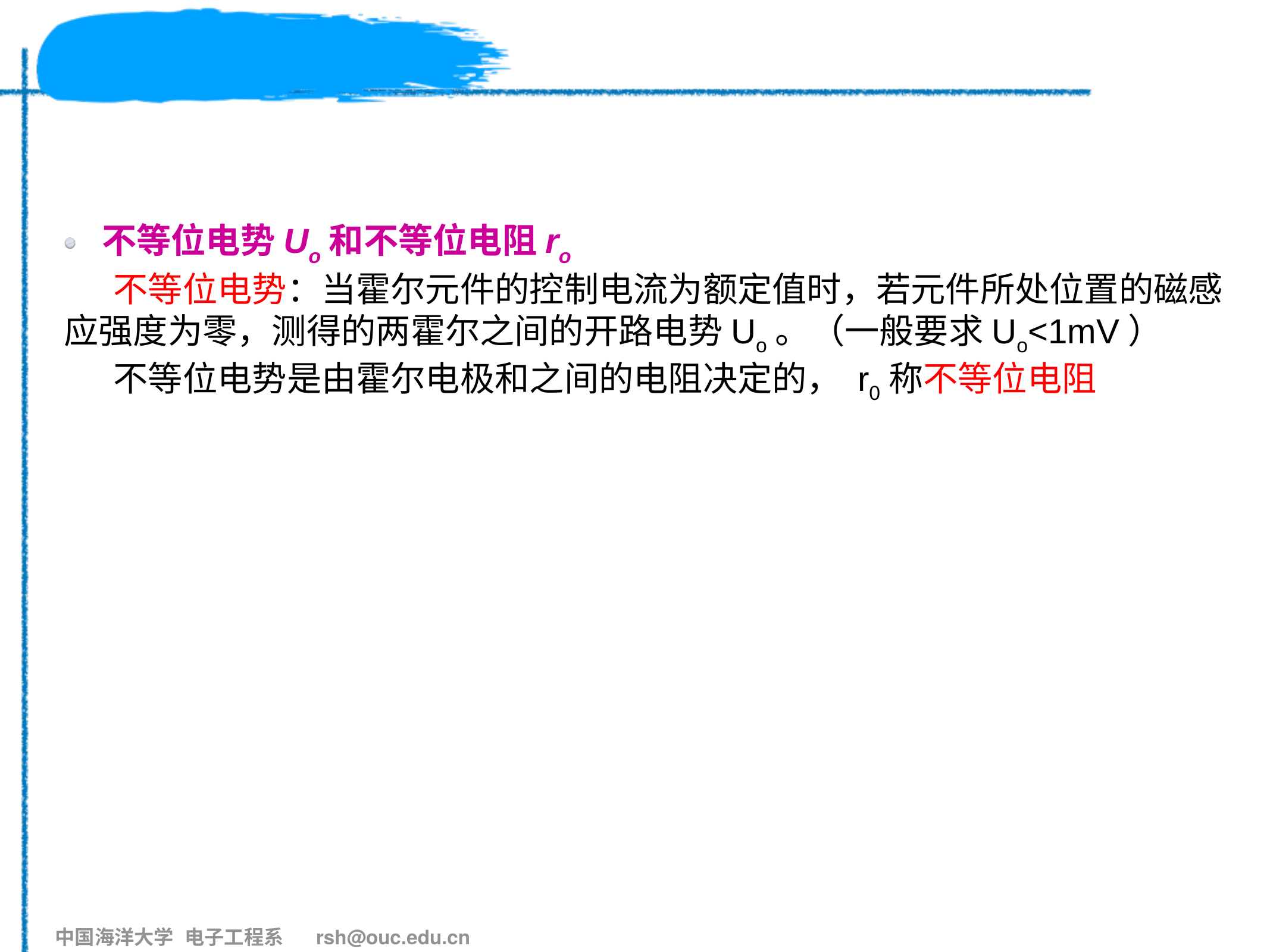

#
不等位电势Uo和不等位电阻ro
不等位电势：当霍尔元件的控制电流为额定值时，若元件所处位置的磁感应强度为零，测得的两霍尔之间的开路电势Uo。（一般要求Uo<1mV）
不等位电势是由霍尔电极和之间的电阻决定的， r0称不等位电阻